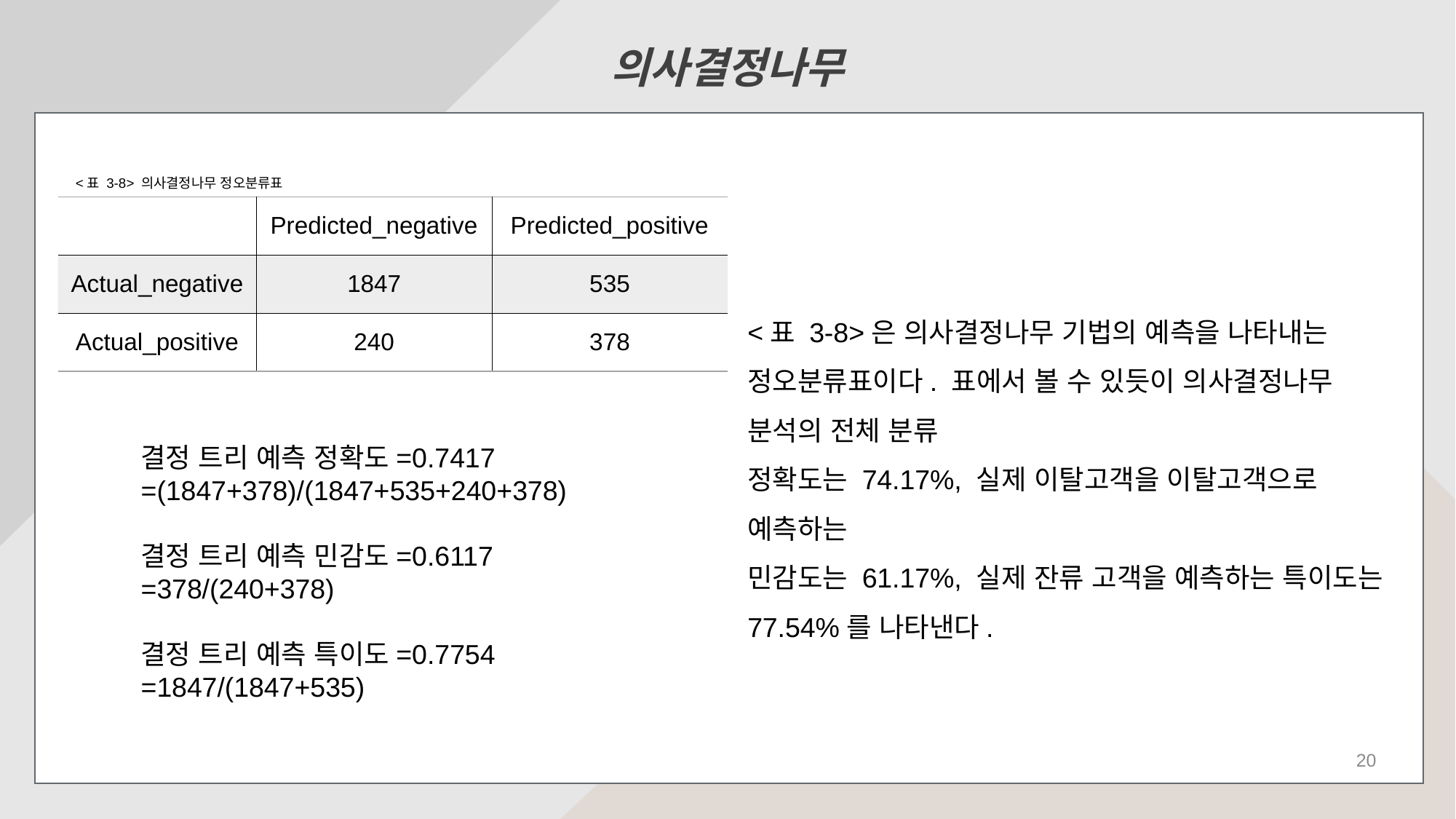

의사결정나무

<표 3-8> 의사결정나무 정오분류표
|  | Predicted\_negative | Predicted\_positive |
| --- | --- | --- |
| Actual\_negative | 1847 | 535 |
| Actual\_positive | 240 | 378 |

<표 3-8>은 의사결정나무 기법의 예측을 나타내는 정오분류표이다. 표에서 볼 수 있듯이 의사결정나무 분석의 전체 분류
정확도는 74.17%, 실제 이탈고객을 이탈고객으로 예측하는
민감도는 61.17%, 실제 잔류 고객을 예측하는 특이도는 77.54%를 나타낸다.

결정 트리 예측 정확도=0.7417
=(1847+378)/(1847+535+240+378)

결정 트리 예측 민감도=0.6117
=378/(240+378)

결정 트리 예측 특이도=0.7754
=1847/(1847+535)
20